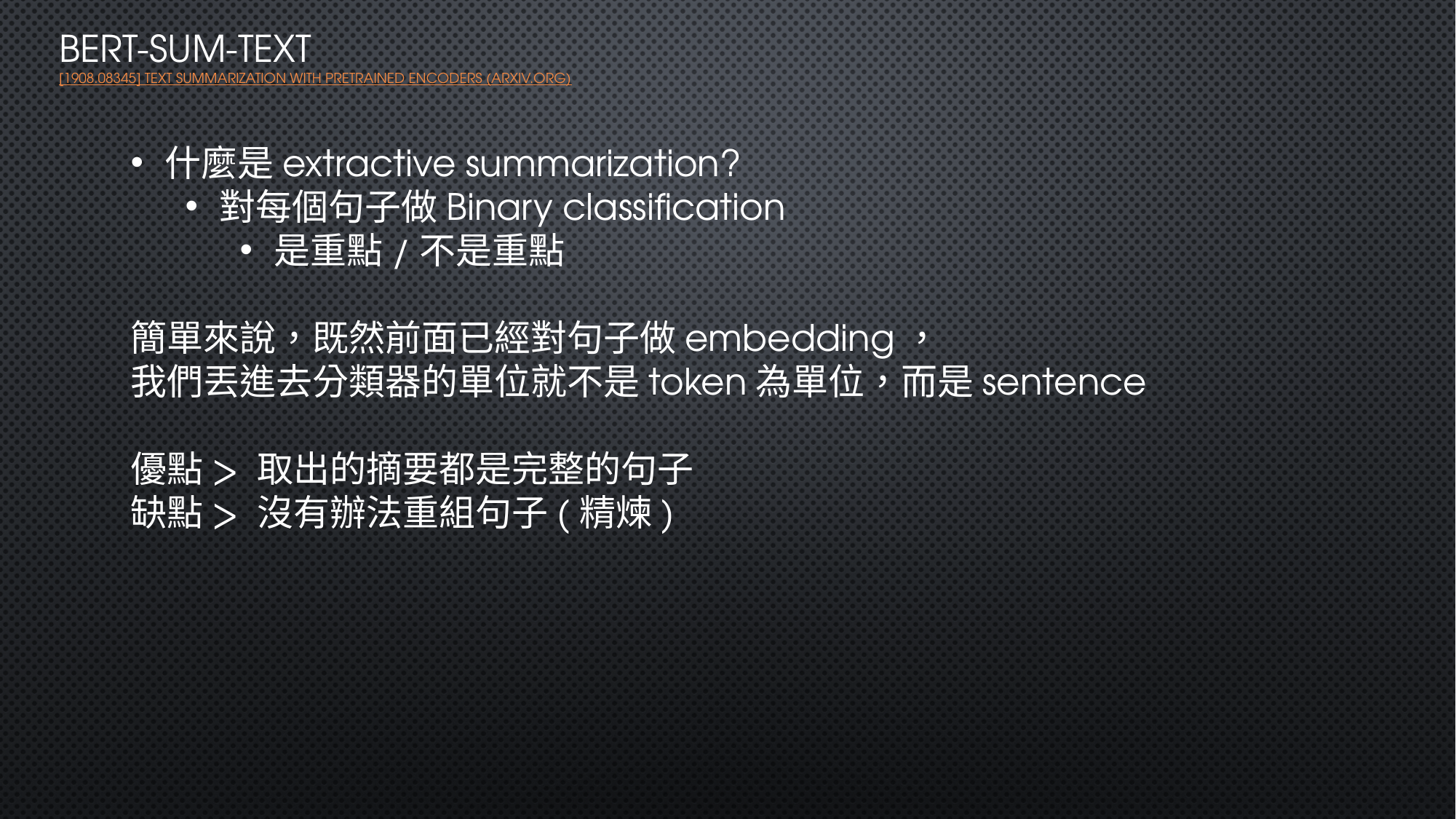

# BERT-SUM-TEXT [1908.08345] Text Summarization with Pretrained Encoders (arxiv.org)
什麼是extractive summarization?
對每個句子做Binary classification
是重點/不是重點

簡單來說，既然前面已經對句子做embedding，
我們丟進去分類器的單位就不是token為單位，而是sentence

優點> 取出的摘要都是完整的句子
缺點> 沒有辦法重組句子(精煉)